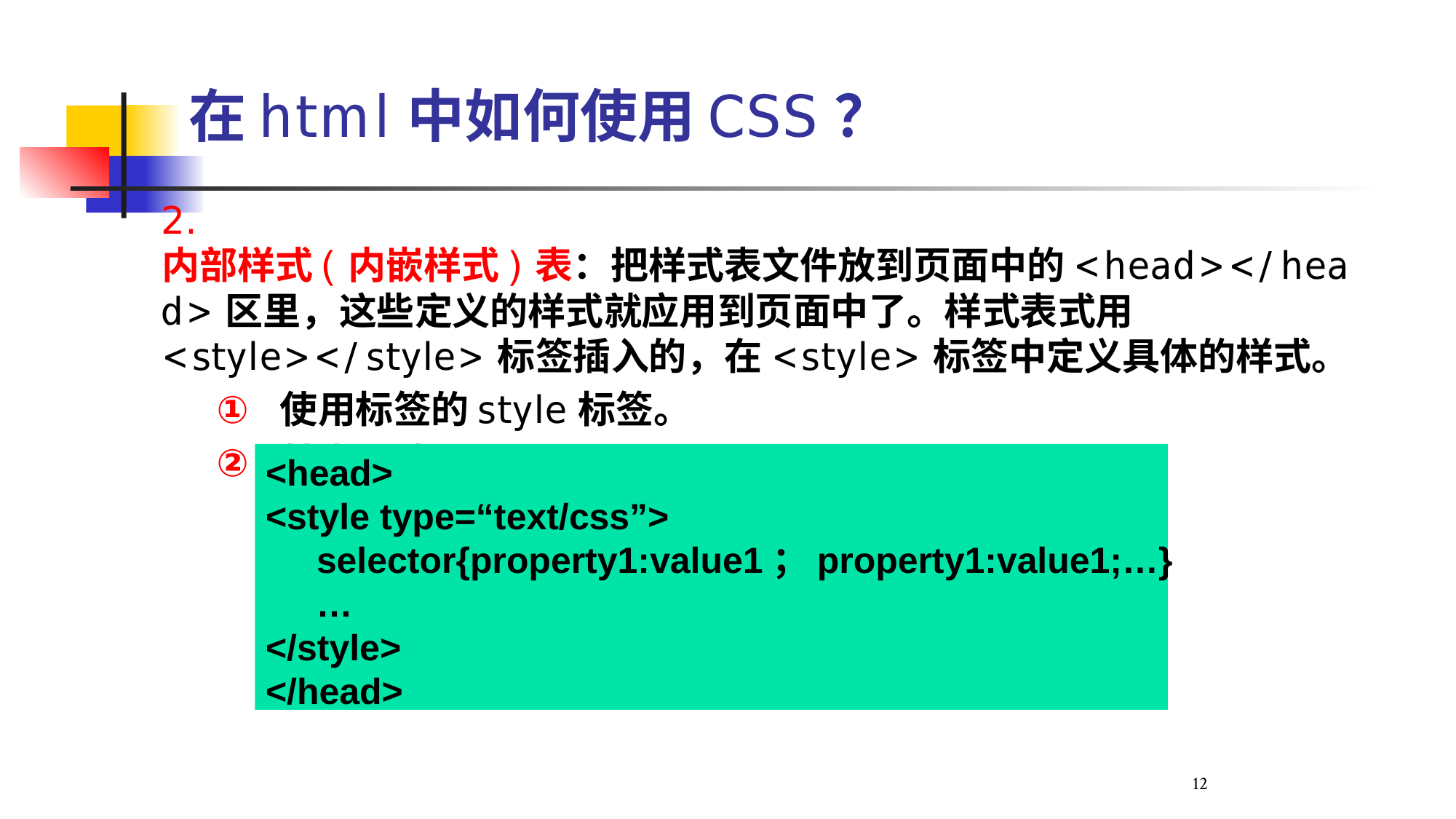

# 在html中如何使用CSS？
2. 内部样式(内嵌样式)表：把样式表文件放到页面中的<head></head>区里，这些定义的样式就应用到页面中了。样式表式用<style></style>标签插入的，在<style>标签中定义具体的样式。
使用标签的style标签。
基本语法：

适用于单独网页的格式设置和维护。
<head>
<style type=“text/css”>
     selector{property1:value1；property1:value1;…}
     …
</style>
</head>
12